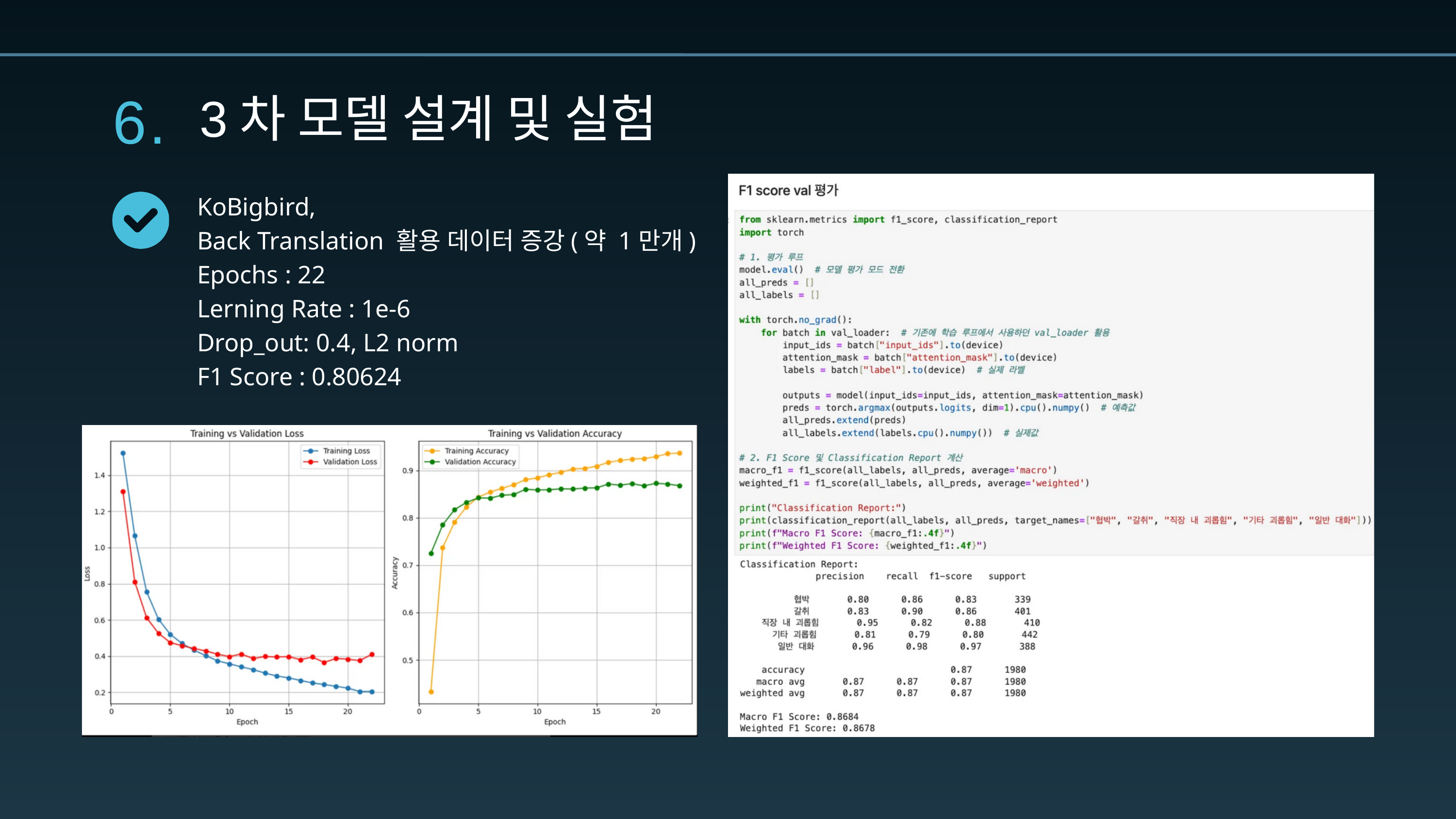

6.
3차 모델 설계 및 실험

KoBigbird,
Back Translation 활용 데이터 증강(약 1만개)
Epochs : 22
Lerning Rate : 1e-6
Drop_out: 0.4, L2 norm
F1 Score : 0.80624